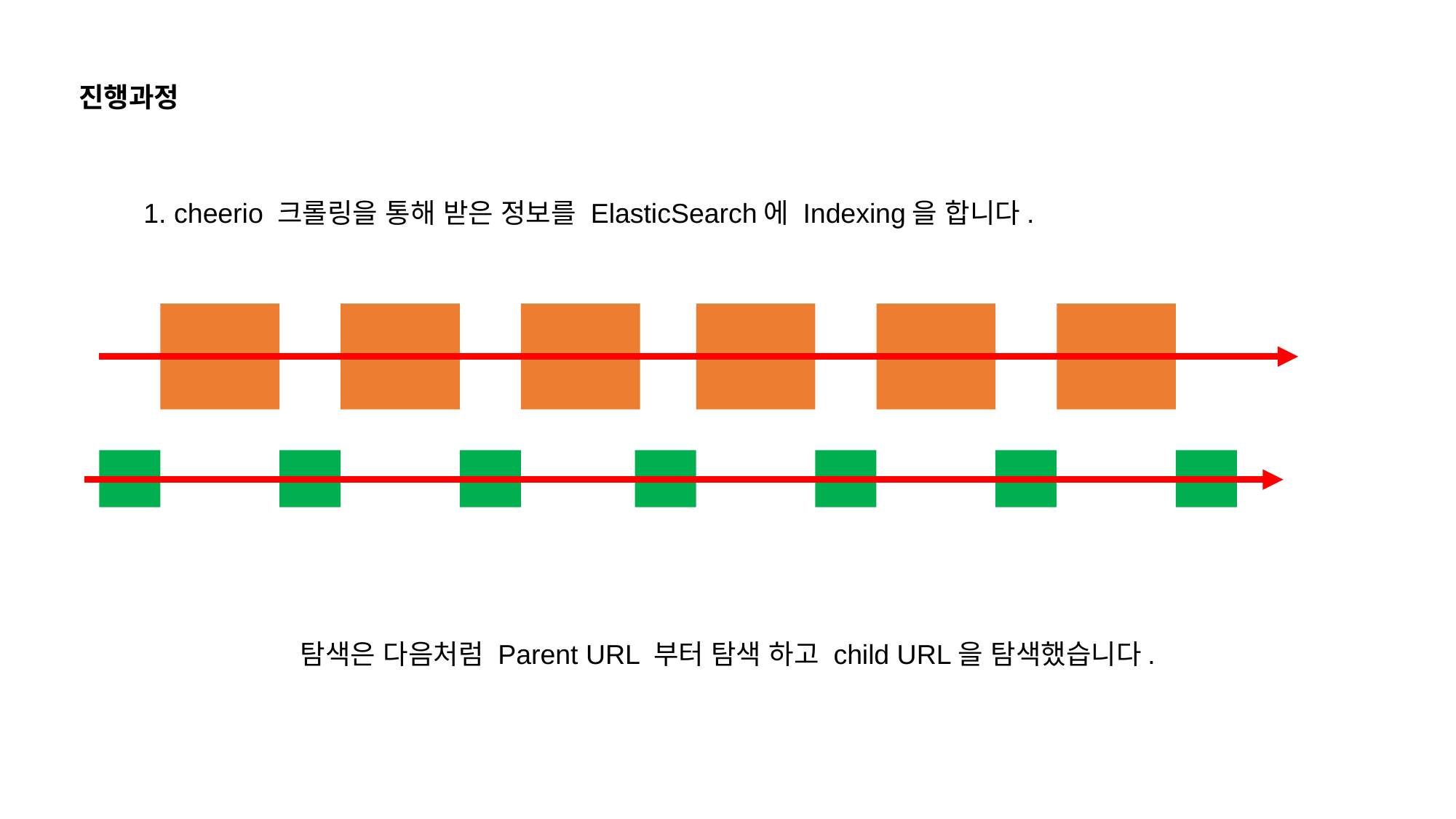

진행과정
1. cheerio 크롤링을 통해 받은 정보를 ElasticSearch에 Indexing을 합니다.

탐색은 다음처럼 Parent URL 부터 탐색 하고 child URL을 탐색했습니다.